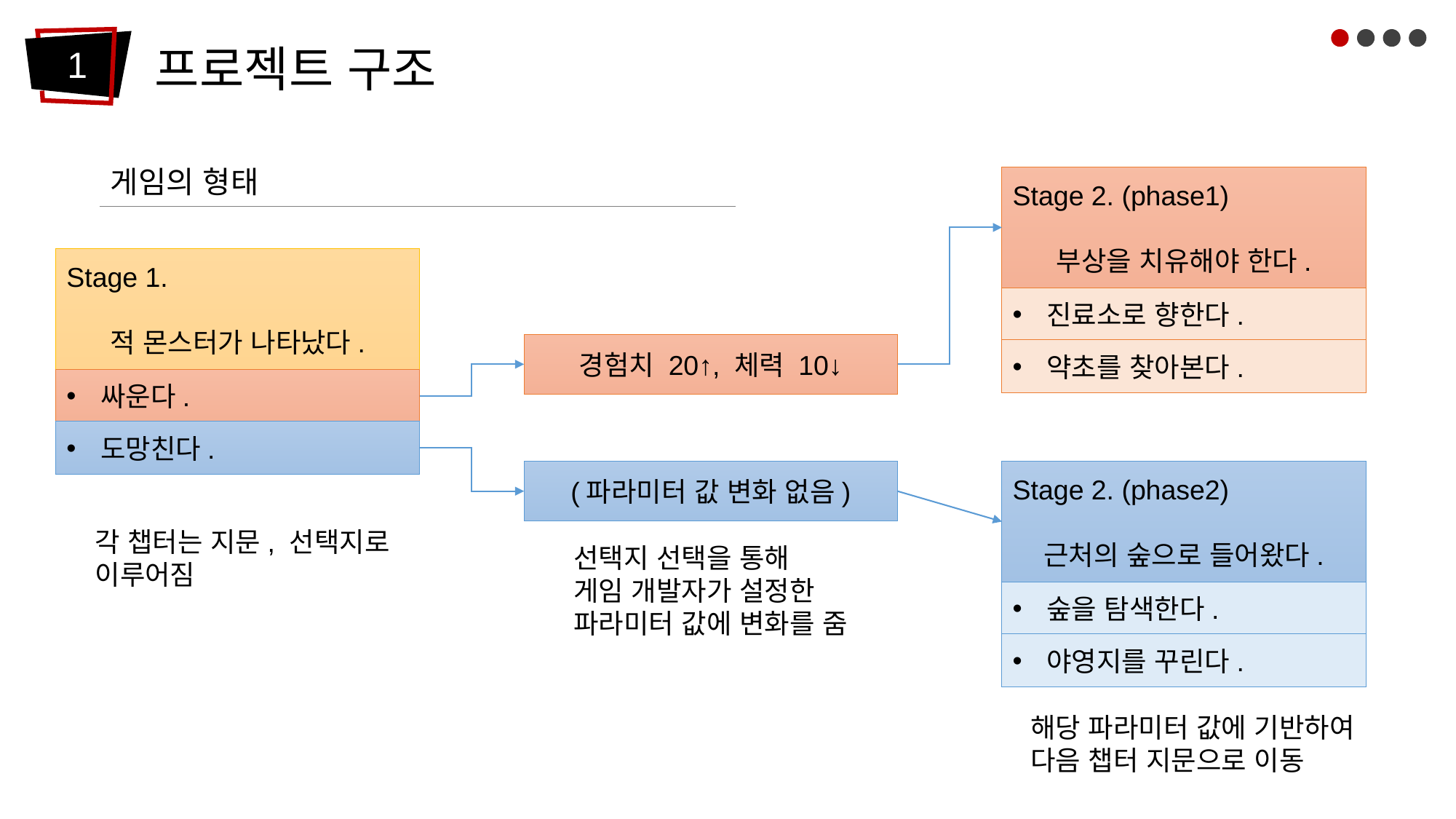

프로젝트 구조
1
게임의 형태
Stage 2. (phase1)

부상을 치유해야 한다.
Stage 1.

적 몬스터가 나타났다.
진료소로 향한다.
경험치 20↑, 체력 10↓
약초를 찾아본다.
싸운다.
도망친다.
(파라미터 값 변화 없음)
Stage 2. (phase2)

근처의 숲으로 들어왔다.
각 챕터는 지문, 선택지로
이루어짐
선택지 선택을 통해
게임 개발자가 설정한
파라미터 값에 변화를 줌
숲을 탐색한다.
야영지를 꾸린다.
해당 파라미터 값에 기반하여
다음 챕터 지문으로 이동